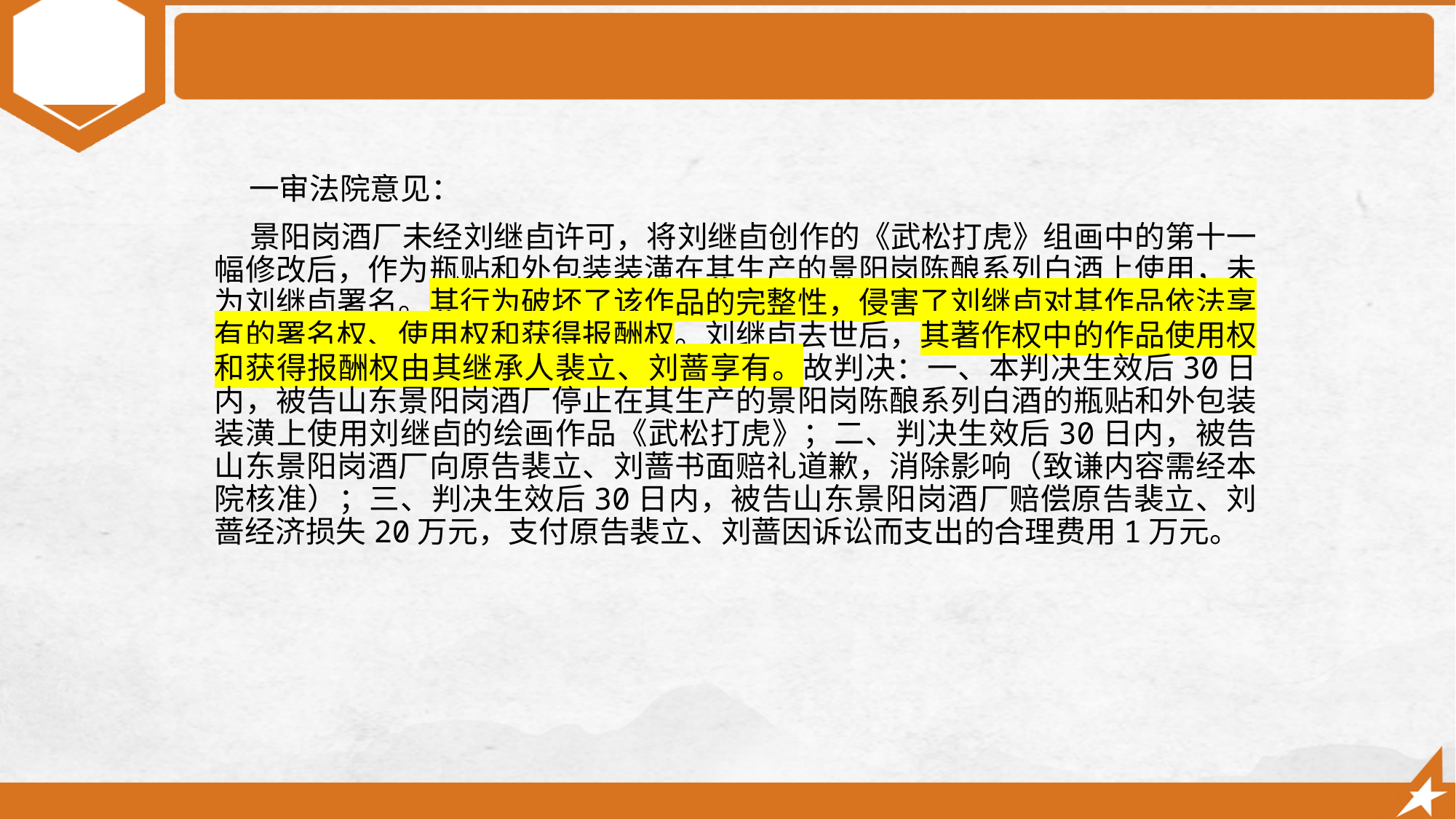

一审法院意见：
    景阳岗酒厂未经刘继卣许可，将刘继卣创作的《武松打虎》组画中的第十一幅修改后，作为瓶贴和外包装装潢在其生产的景阳岗陈酿系列白酒上使用，未为刘继卣署名。其行为破坏了该作品的完整性，侵害了刘继卣对其作品依法享有的署名权、使用权和获得报酬权。刘继卣去世后，其著作权中的作品使用权和获得报酬权由其继承人裴立、刘蔷享有。故判决：一、本判决生效后30日内，被告山东景阳岗酒厂停止在其生产的景阳岗陈酿系列白酒的瓶贴和外包装装潢上使用刘继卣的绘画作品《武松打虎》；二、判决生效后30日内，被告山东景阳岗酒厂向原告裴立、刘蔷书面赔礼道歉，消除影响（致谦内容需经本院核准）；三、判决生效后30日内，被告山东景阳岗酒厂赔偿原告裴立、刘蔷经济损失20万元，支付原告裴立、刘蔷因诉讼而支出的合理费用1万元。